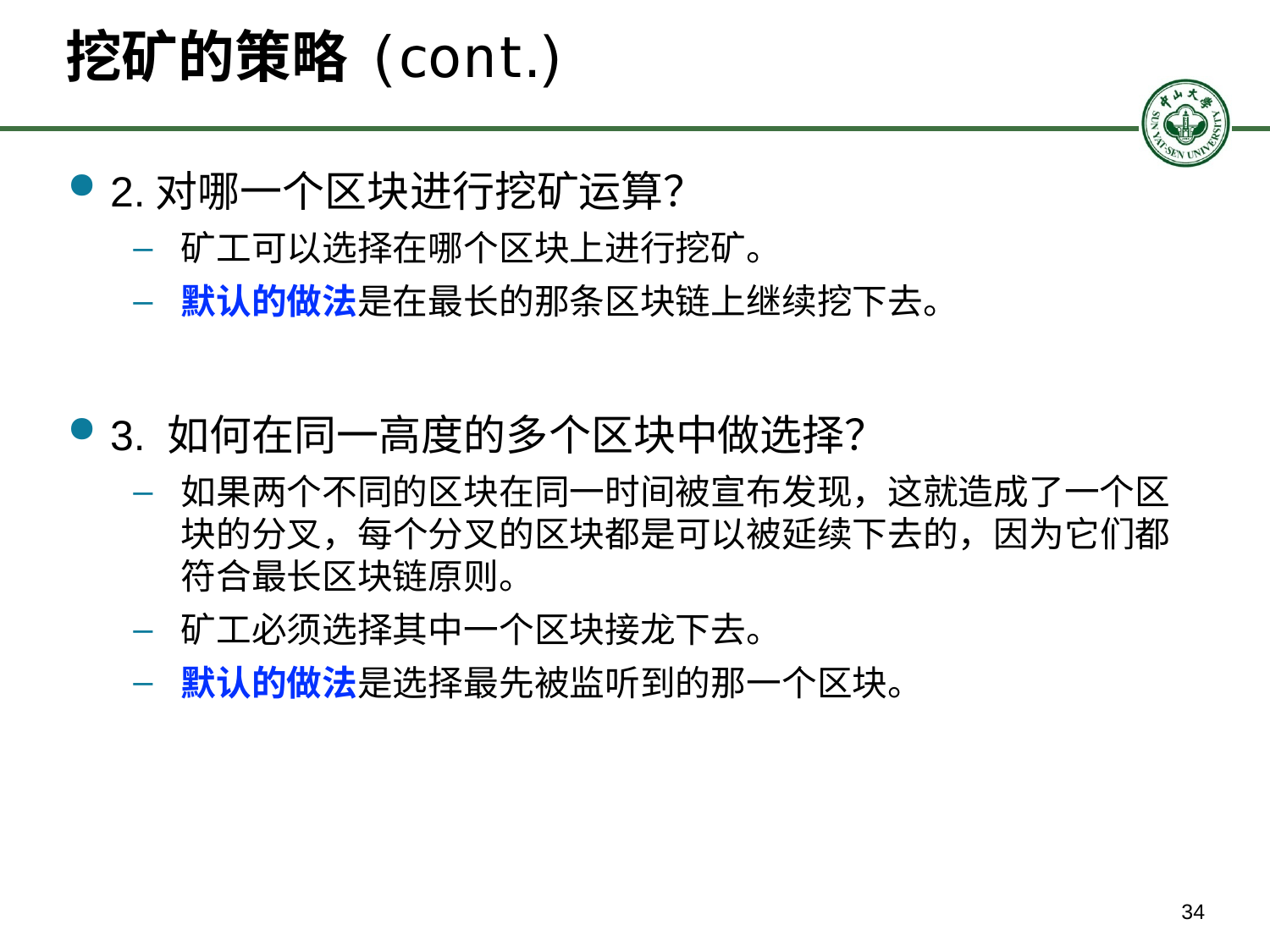

# 挖矿的策略 (cont.)
2.对哪一个区块进行挖矿运算？
矿工可以选择在哪个区块上进行挖矿。
默认的做法是在最长的那条区块链上继续挖下去。

3. 如何在同一高度的多个区块中做选择？
如果两个不同的区块在同一时间被宣布发现，这就造成了一个区块的分叉，每个分叉的区块都是可以被延续下去的，因为它们都符合最长区块链原则。
矿工必须选择其中一个区块接龙下去。
默认的做法是选择最先被监听到的那一个区块。